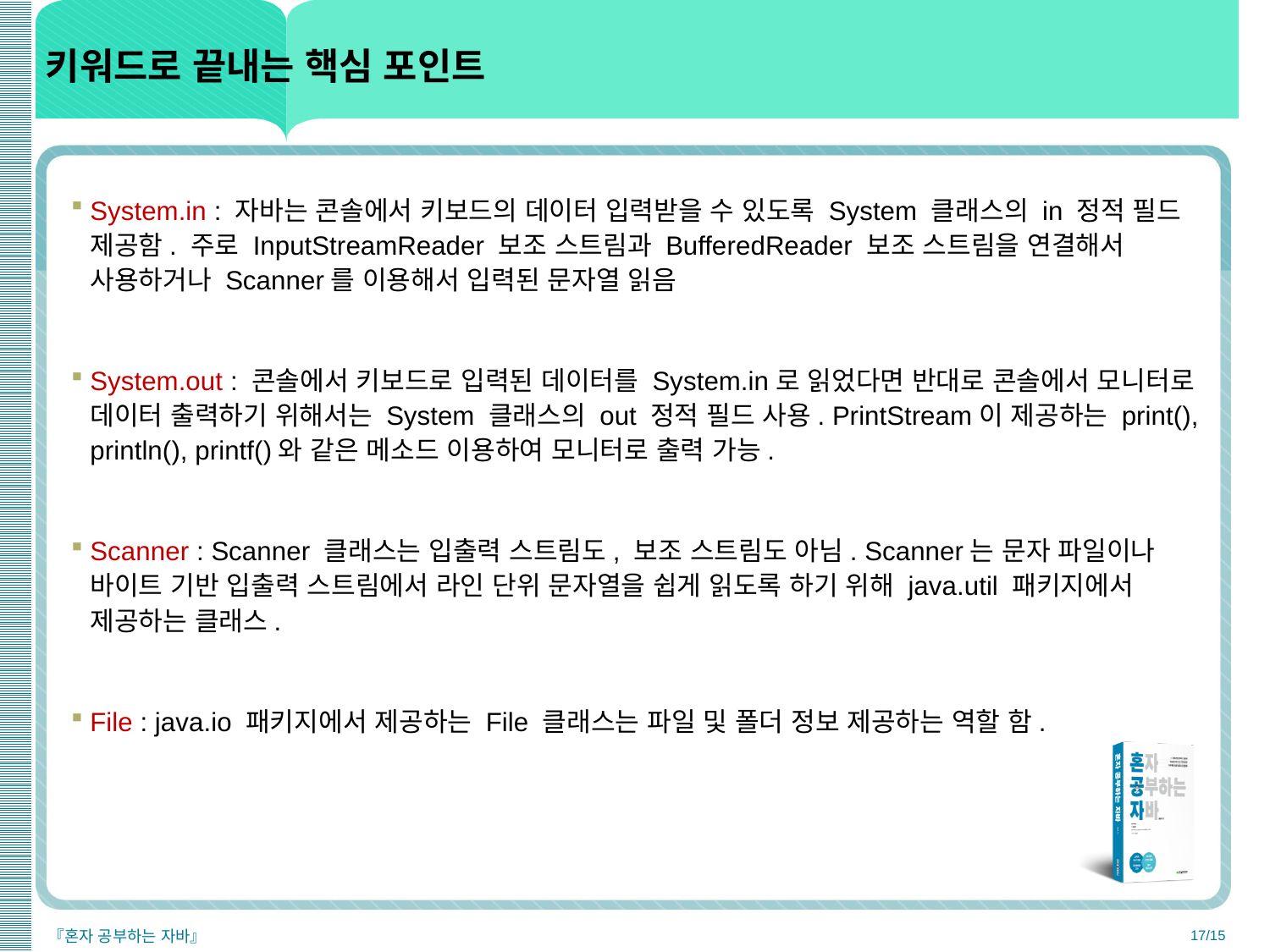

# 키워드로 끝내는 핵심 포인트

System.in : 자바는 콘솔에서 키보드의 데이터 입력받을 수 있도록 System 클래스의 in 정적 필드 제공함. 주로 InputStreamReader 보조 스트림과 BufferedReader 보조 스트림을 연결해서 사용하거나 Scanner를 이용해서 입력된 문자열 읽음

System.out : 콘솔에서 키보드로 입력된 데이터를 System.in로 읽었다면 반대로 콘솔에서 모니터로 데이터 출력하기 위해서는 System 클래스의 out 정적 필드 사용. PrintStream이 제공하는 print(), println(), printf()와 같은 메소드 이용하여 모니터로 출력 가능.

Scanner : Scanner 클래스는 입출력 스트림도, 보조 스트림도 아님. Scanner는 문자 파일이나 바이트 기반 입출력 스트림에서 라인 단위 문자열을 쉽게 읽도록 하기 위해 java.util 패키지에서 제공하는 클래스.

File : java.io 패키지에서 제공하는 File 클래스는 파일 및 폴더 정보 제공하는 역할 함.